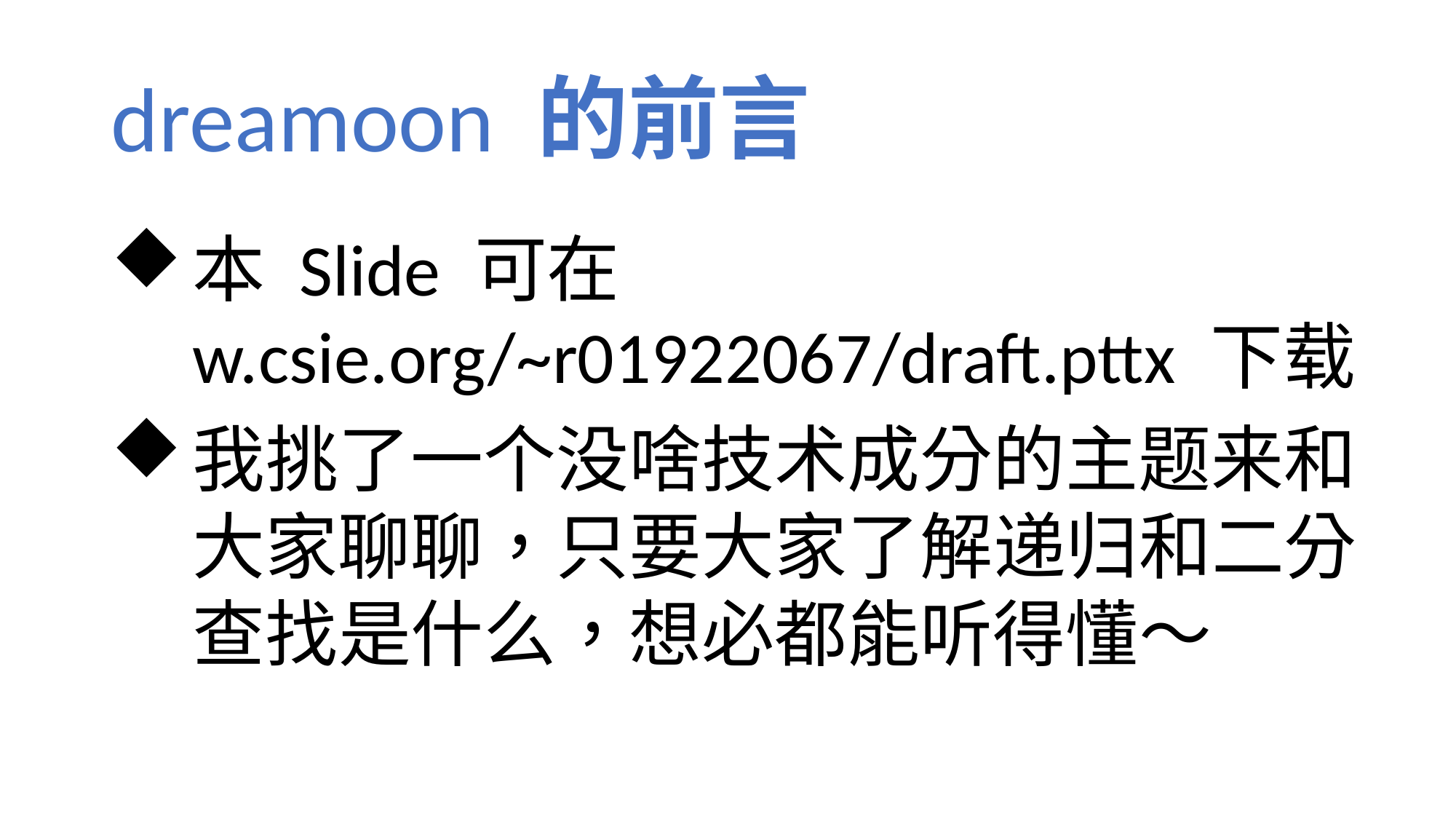

# dreamoon 的前言
本 Slide 可在 w.csie.org/~r01922067/draft.pttx 下载
我挑了一个没啥技术成分的主题来和大家聊聊，只要大家了解递归和二分查找是什么，想必都能听得懂～